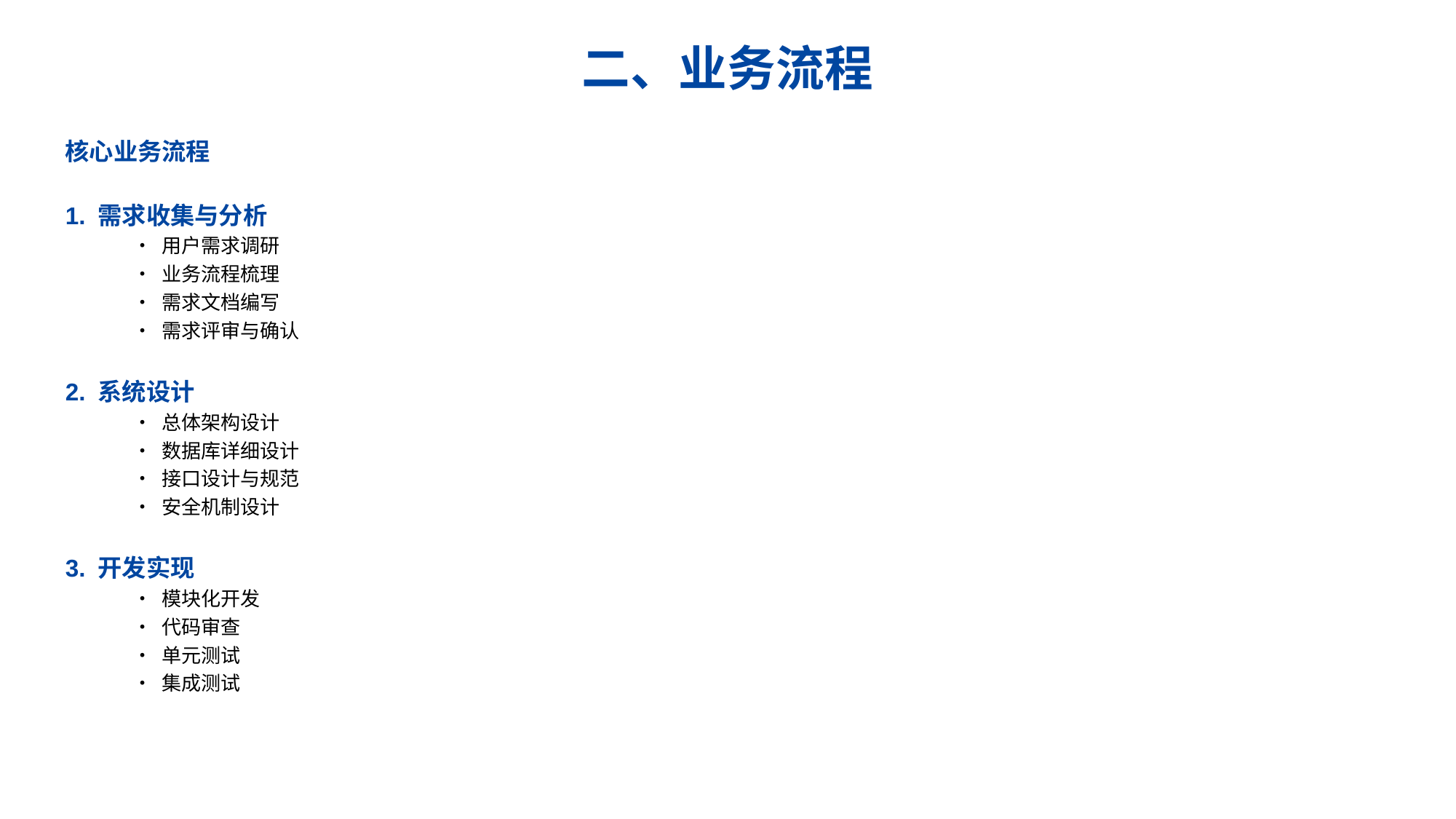

二、业务流程
核心业务流程

1. 需求收集与分析
   • 用户需求调研
   • 业务流程梳理
   • 需求文档编写
   • 需求评审与确认

2. 系统设计
   • 总体架构设计
   • 数据库详细设计
   • 接口设计与规范
   • 安全机制设计

3. 开发实现
   • 模块化开发
   • 代码审查
   • 单元测试
   • 集成测试